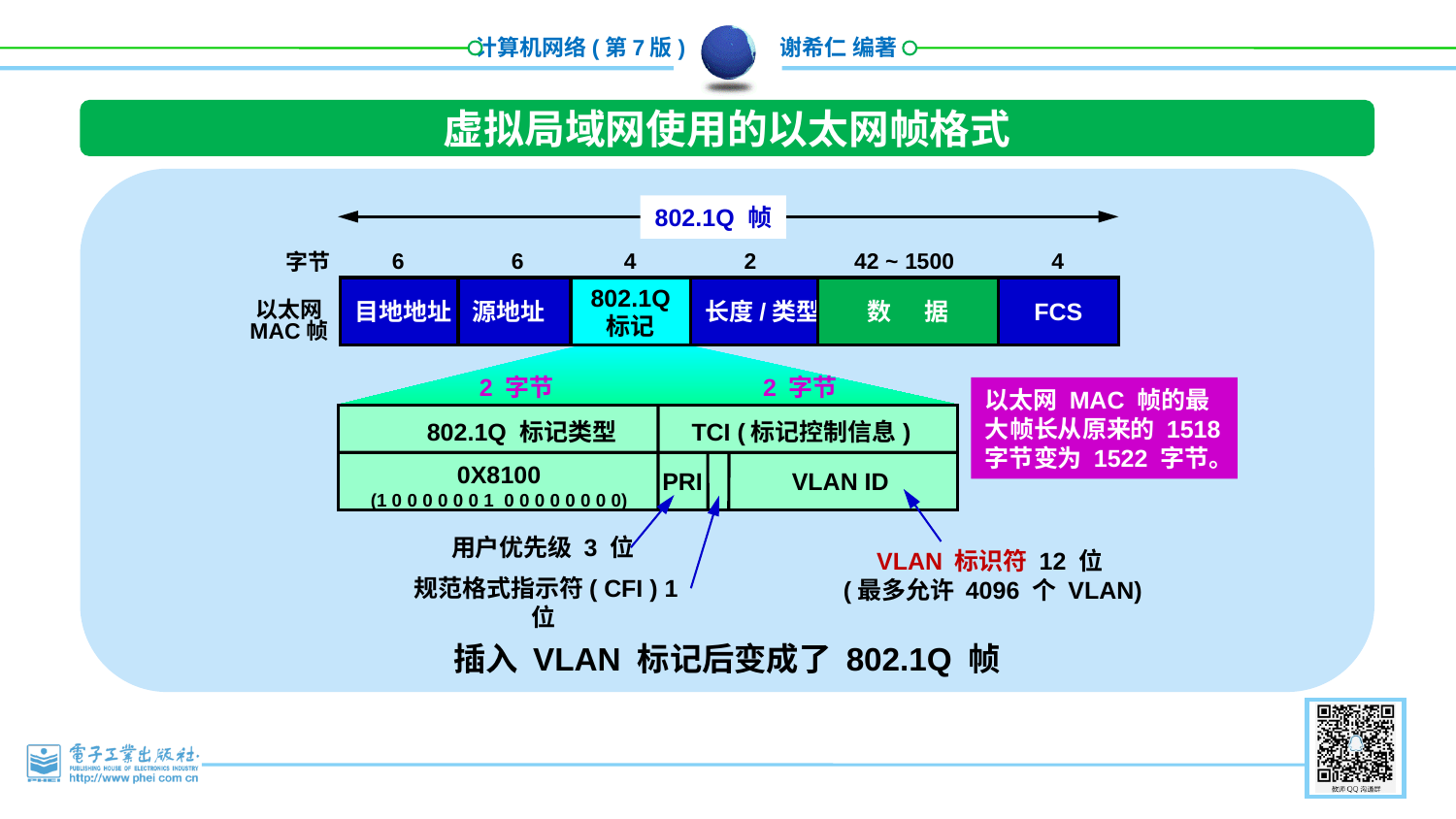

虚拟局域网使用的以太网帧格式

802.1Q 帧
4
6
6
2
42 ~ 1500
4
字节
目地地址
源地址
802.1Q
标记
长度/类型
数      据
FCS
以太网
MAC帧

2 字节
2 字节

802.1Q 标记类型
TCI (标记控制信息)

0X8100
(1 0 0 0 0 0 0 1  0 0 0 0 0 0 0 0)
PRI
VLAN ID

用户优先级 3 位
VLAN 标识符 12 位
(最多允许 4096 个 VLAN)
规范格式指示符( CFI ) 1 位
以太网 MAC 帧的最大帧长从原来的 1518 字节变为 1522 字节。

插入 VLAN 标记后变成了 802.1Q 帧